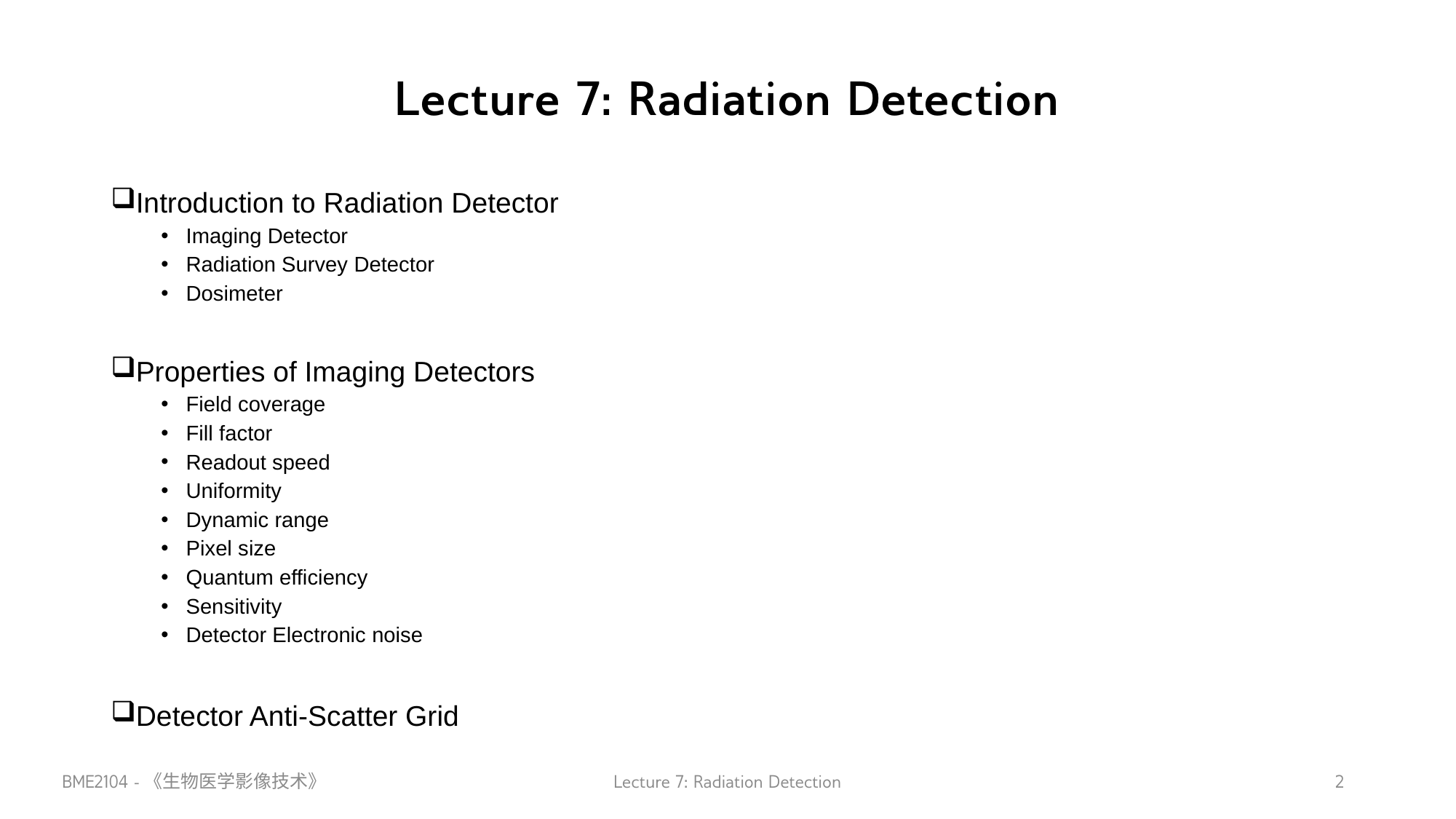

# Lecture 7: Radiation Detection
Introduction to Radiation Detector
Imaging Detector
Radiation Survey Detector
Dosimeter

Properties of Imaging Detectors
Field coverage
Fill factor
Readout speed
Uniformity
Dynamic range
Pixel size
Quantum efficiency
Sensitivity
Detector Electronic noise

Detector Anti-Scatter Grid
BME2104 -《生物医学影像技术》
Lecture 7: Radiation Detection
2